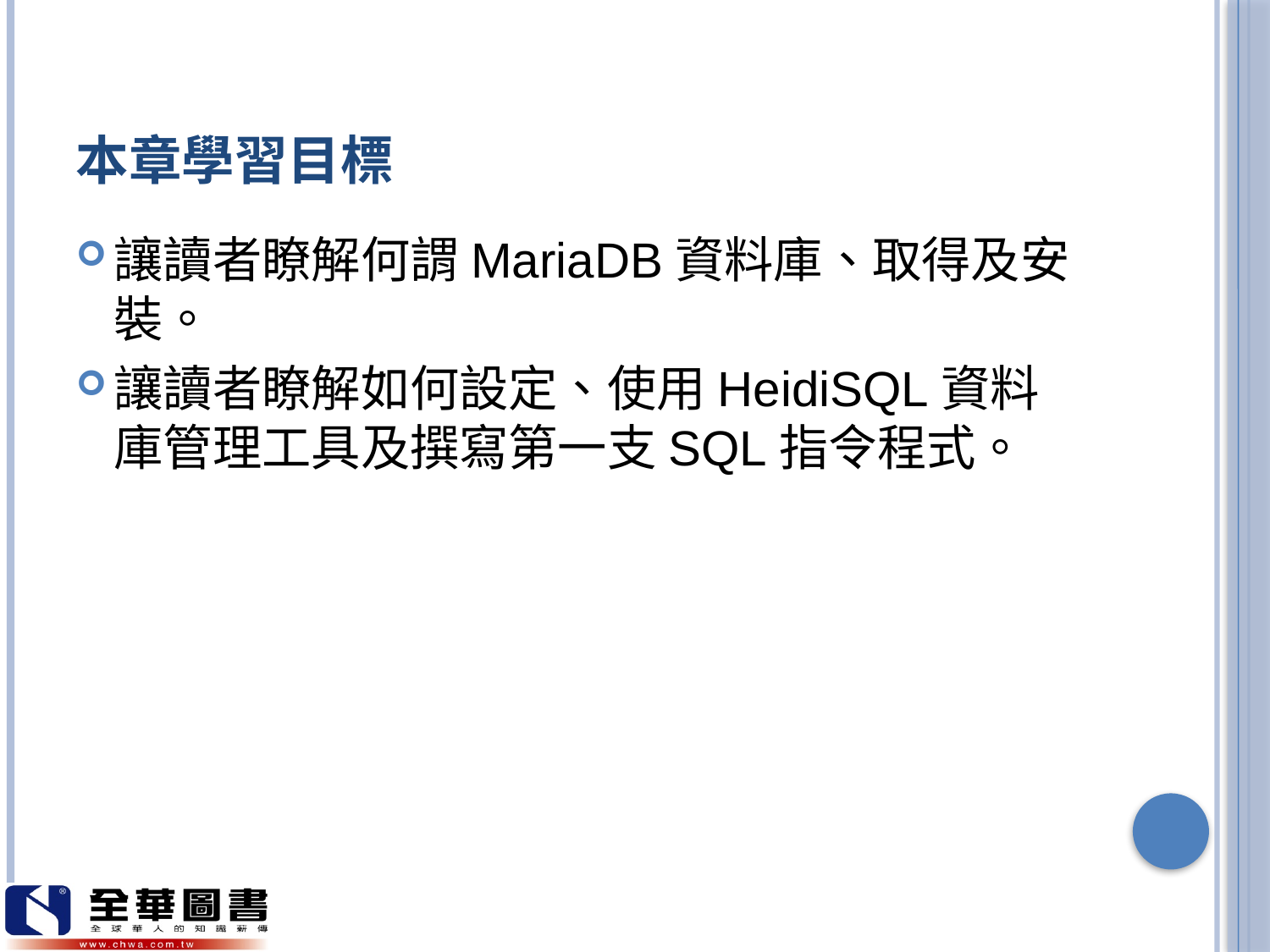

# 本章學習目標
讓讀者瞭解何謂MariaDB資料庫、取得及安裝。
讓讀者瞭解如何設定、使用HeidiSQL資料庫管理工具及撰寫第一支SQL指令程式。